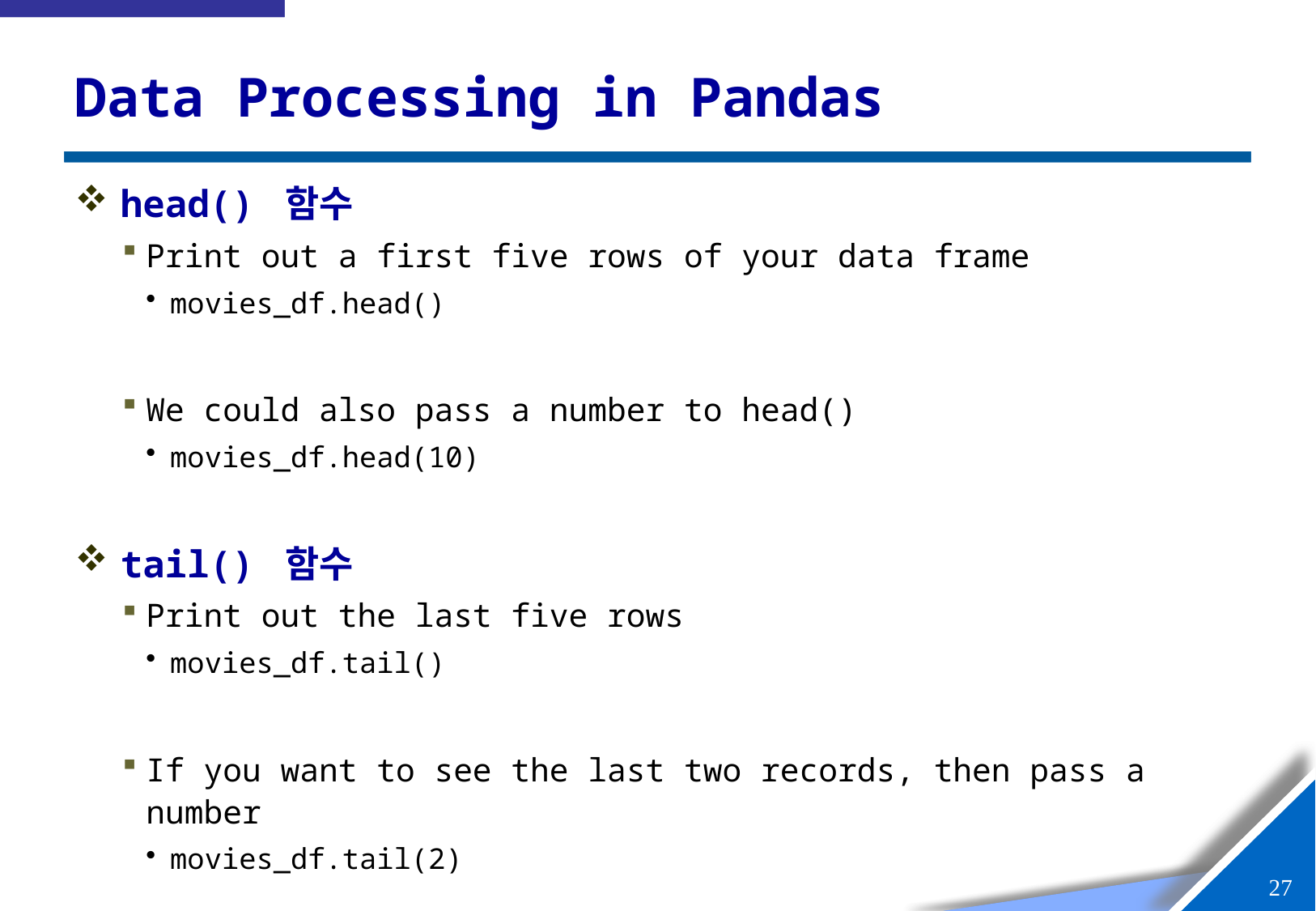

# Data Processing in Pandas
head() 함수
Print out a first five rows of your data frame
movies_df.head()

We could also pass a number to head()
movies_df.head(10)

tail() 함수
Print out the last five rows
movies_df.tail()

If you want to see the last two records, then pass a number
movies_df.tail(2)

27